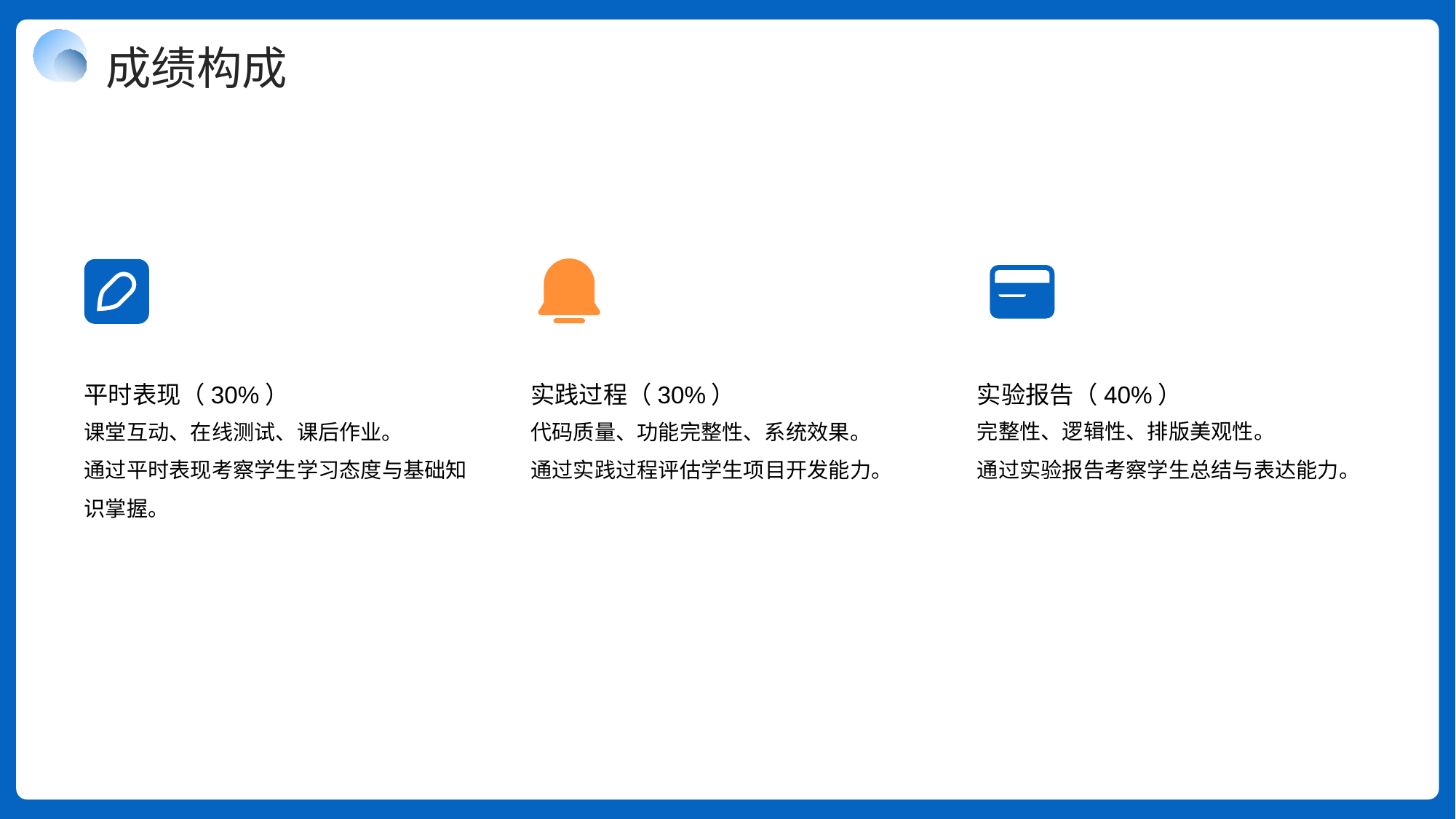

成绩构成

实验报告（40%）
平时表现（30%）
实践过程（30%）
完整性、逻辑性、排版美观性。
通过实验报告考察学生总结与表达能力。
课堂互动、在线测试、课后作业。
通过平时表现考察学生学习态度与基础知识掌握。
代码质量、功能完整性、系统效果。
通过实践过程评估学生项目开发能力。